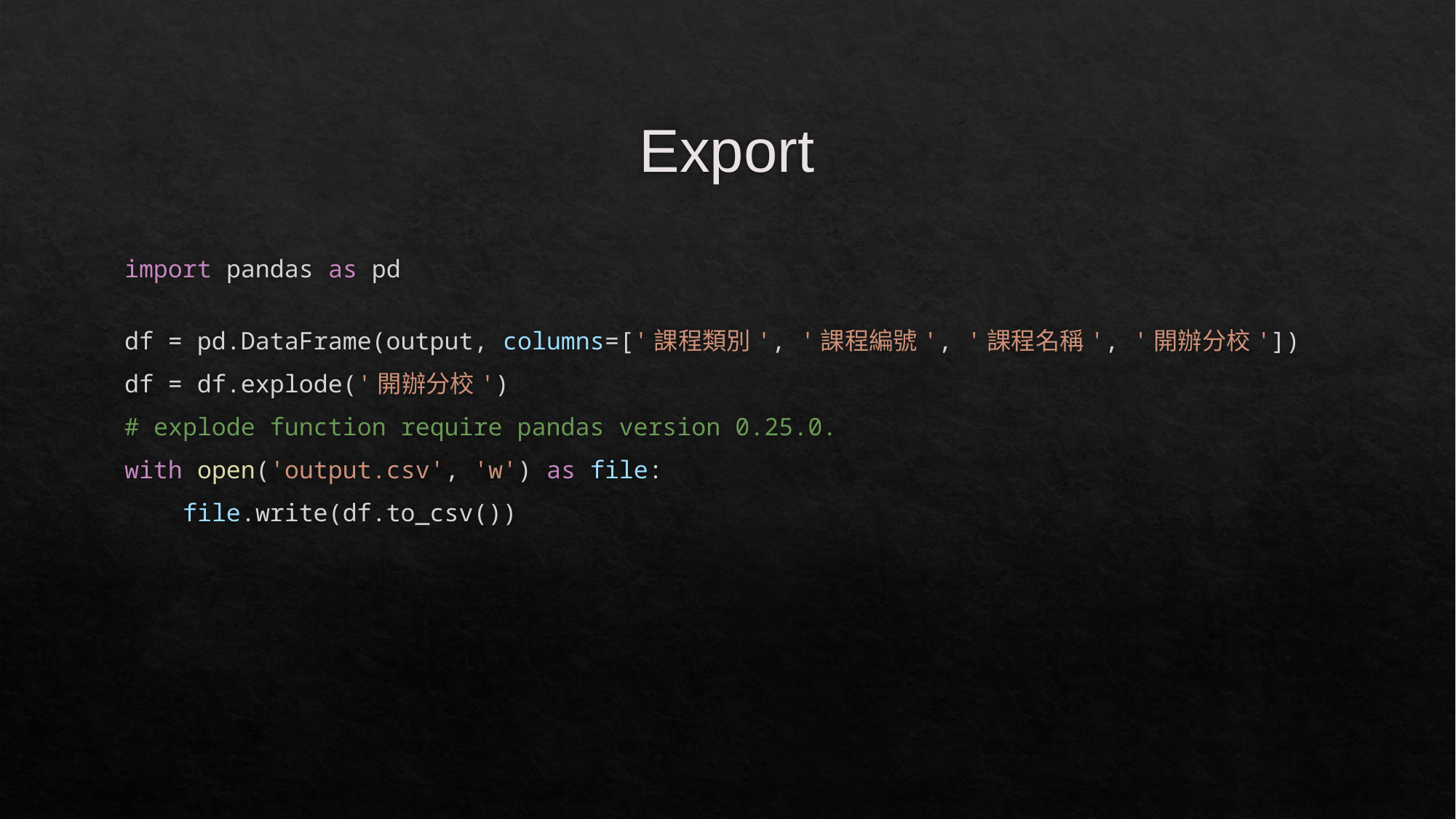

# Export
import pandas as pd
df = pd.DataFrame(output, columns=['課程類別', '課程編號', '課程名稱', '開辦分校'])
df = df.explode('開辦分校')
# explode function require pandas version 0.25.0.
with open('output.csv', 'w') as file:
    file.write(df.to_csv())